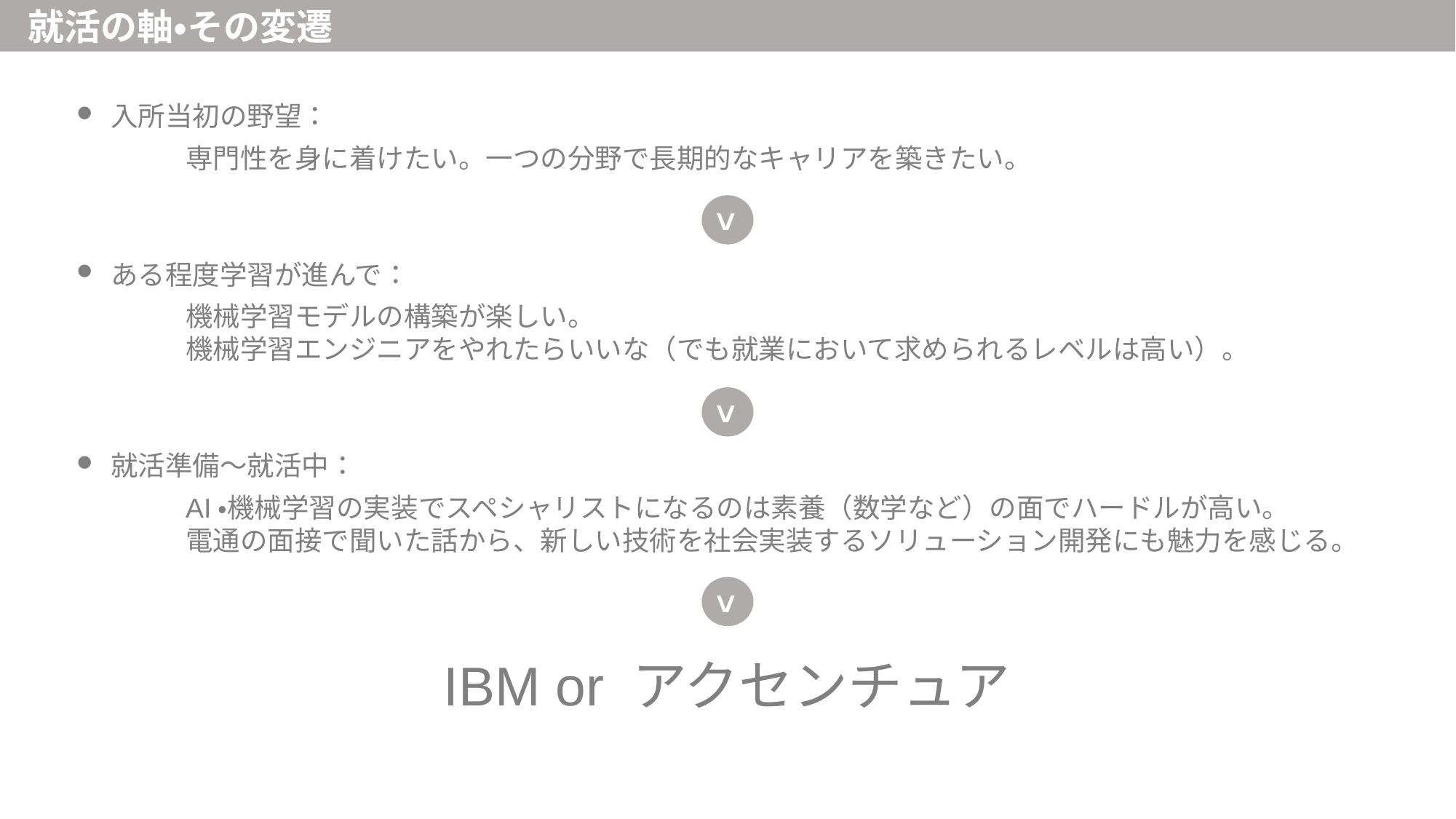

就活の軸・その変遷
入所当初の野望：
	専門性を身に着けたい。一つの分野で長期的なキャリアを築きたい。

ある程度学習が進んで：
	機械学習モデルの構築が楽しい。
	機械学習エンジニアをやれたらいいな（でも就業において求められるレベルは高い）。

就活準備〜就活中：
	AI・機械学習の実装でスペシャリストになるのは素養（数学など）の面でハードルが高い。
	電通の面接で聞いた話から、新しい技術を社会実装するソリューション開発にも魅力を感じる。

>

>

>
IBM or アクセンチュア